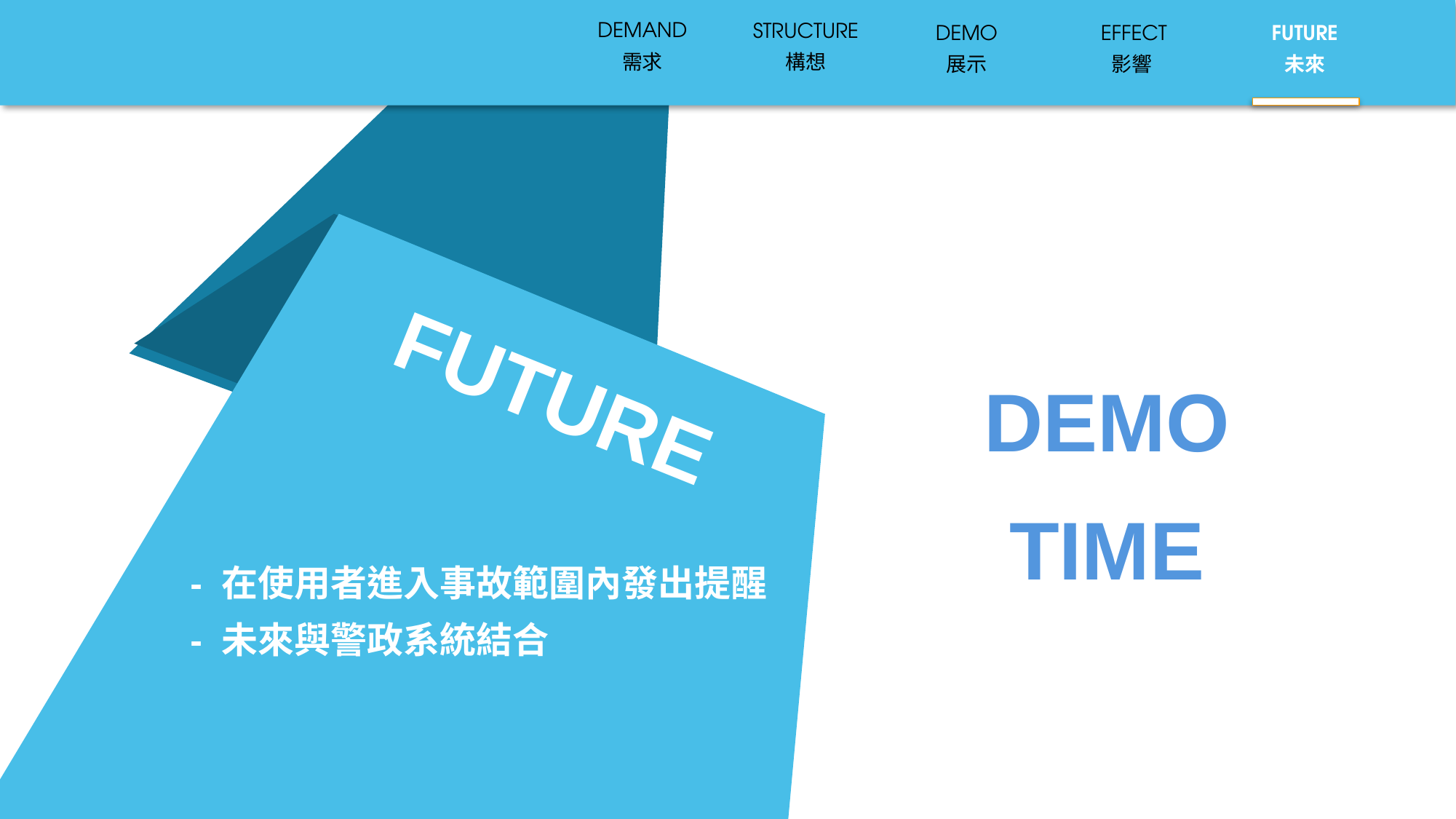

DEMAND
需求
STRUCTURE
構想
DEMO
展示
EFFECT
影響
FUTURE
未來

DEMO
TIME
FUTURE
- 在使用者進入事故範圍內發出提醒
- 未來與警政系統結合